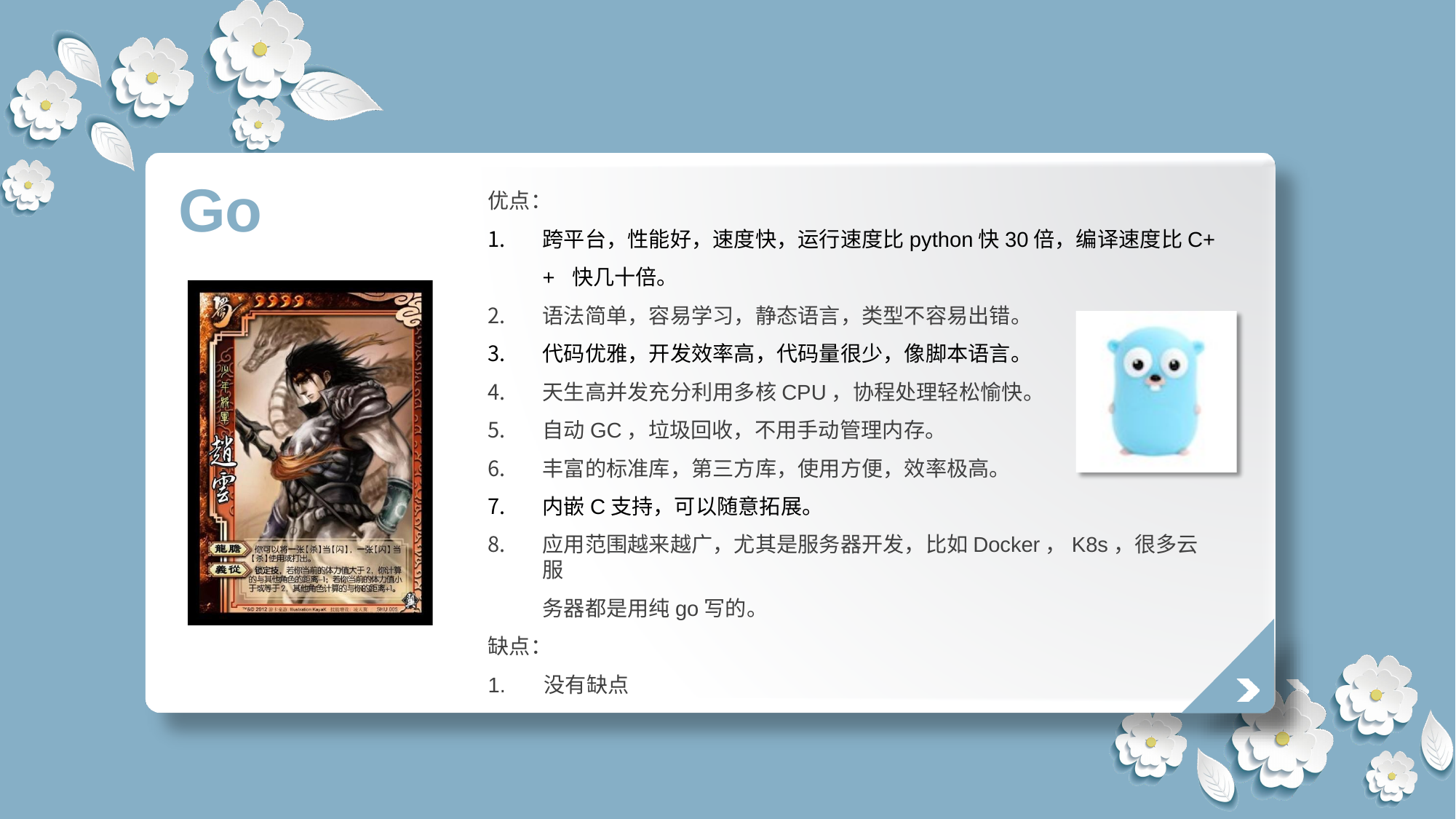

# Go
优点：
跨平台，性能好，速度快，运行速度比python快30倍，编译速度比C++  快几十倍。
语法简单，容易学习，静态语言，类型不容易出错。
代码优雅，开发效率高，代码量很少，像脚本语言。
天生高并发充分利用多核CPU，协程处理轻松愉快。
自动GC，垃圾回收，不用手动管理内存。
丰富的标准库，第三方库，使用方便，效率极高。
内嵌C支持，可以随意拓展。
应用范围越来越广，尤其是服务器开发，比如Docker，K8s，很多云服
务器都是用纯go写的。
缺点：
1.	没有缺点